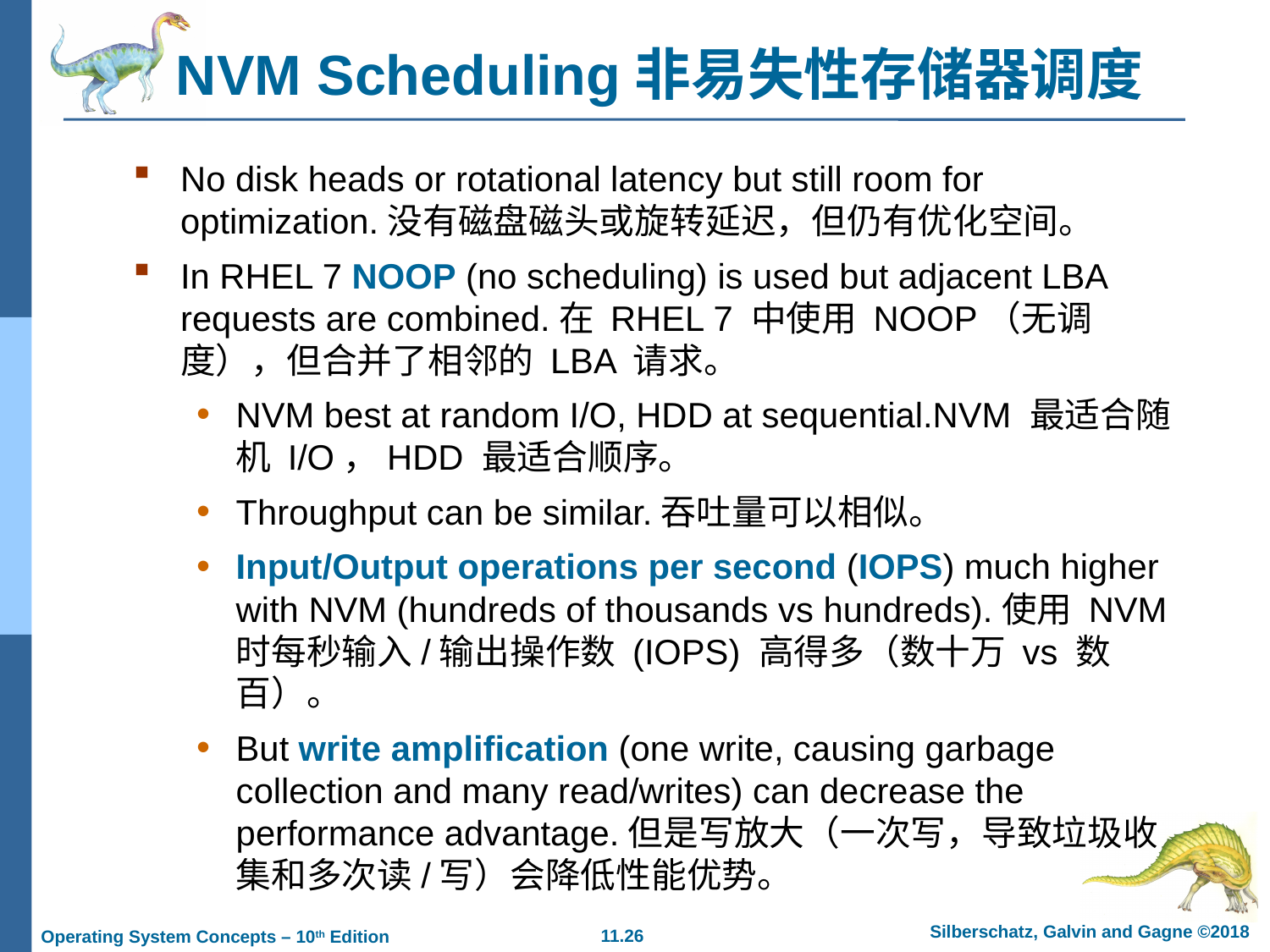

# NVM Scheduling非易失性存储器调度
No disk heads or rotational latency but still room for optimization.没有磁盘磁头或旋转延迟，但仍有优化空间。
In RHEL 7 NOOP (no scheduling) is used but adjacent LBA requests are combined.在 RHEL 7 中使用 NOOP（无调度），但合并了相邻的 LBA 请求。
NVM best at random I/O, HDD at sequential.NVM 最适合随机 I/O，HDD 最适合顺序。
Throughput can be similar.吞吐量可以相似。
Input/Output operations per second (IOPS) much higher with NVM (hundreds of thousands vs hundreds).使用 NVM 时每秒输入/输出操作数 (IOPS) 高得多（数十万 vs 数百）。
But write amplification (one write, causing garbage collection and many read/writes) can decrease the performance advantage.但是写放大（一次写，导致垃圾收集和多次读/写）会降低性能优势。